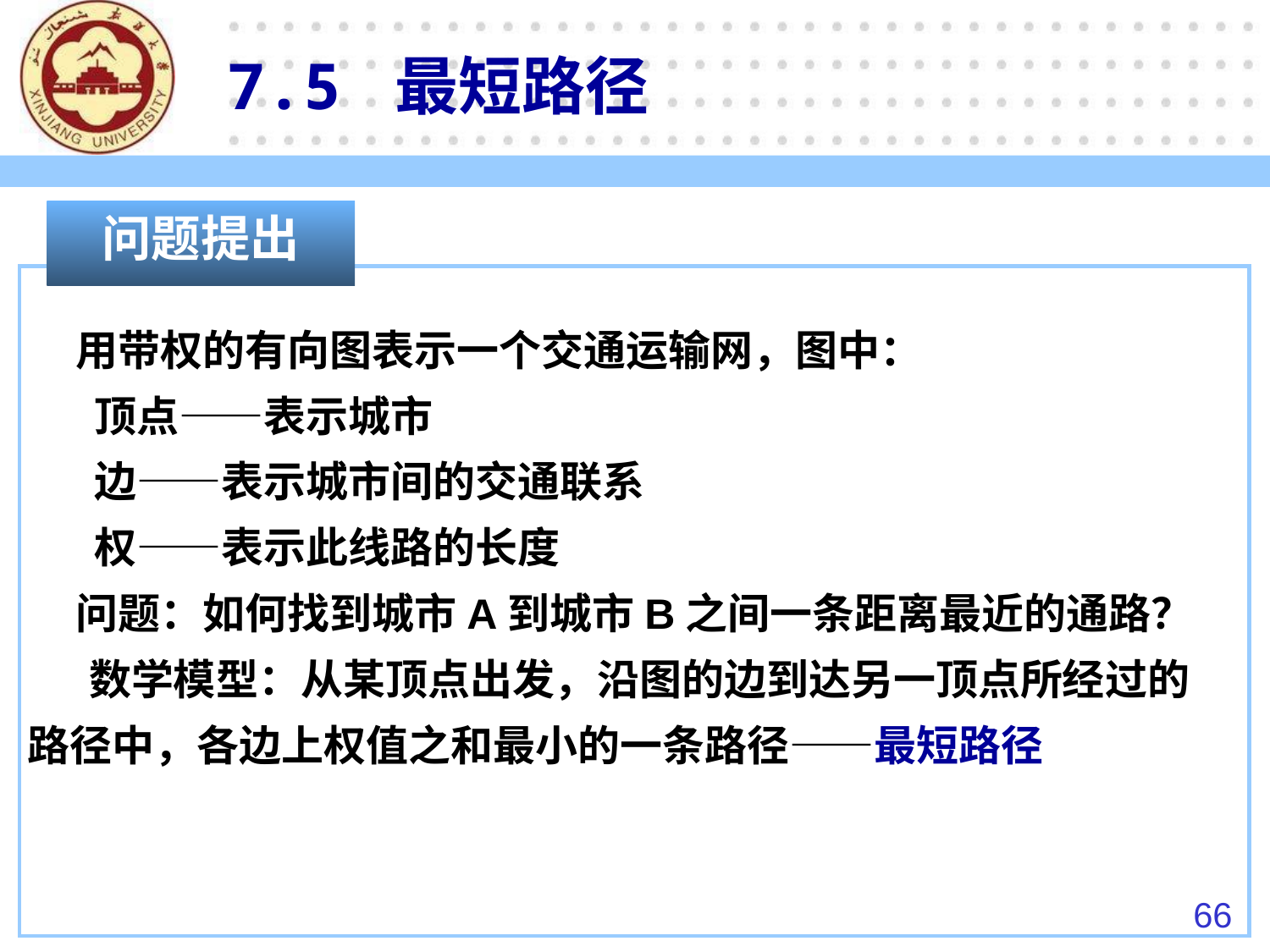

7.5 最短路径
问题提出

    用带权的有向图表示一个交通运输网，图中：
      顶点——表示城市
      边——表示城市间的交通联系
      权——表示此线路的长度
    问题：如何找到城市A到城市B之间一条距离最近的通路？
　  数学模型：从某顶点出发，沿图的边到达另一顶点所经过的路径中，各边上权值之和最小的一条路径——最短路径
66